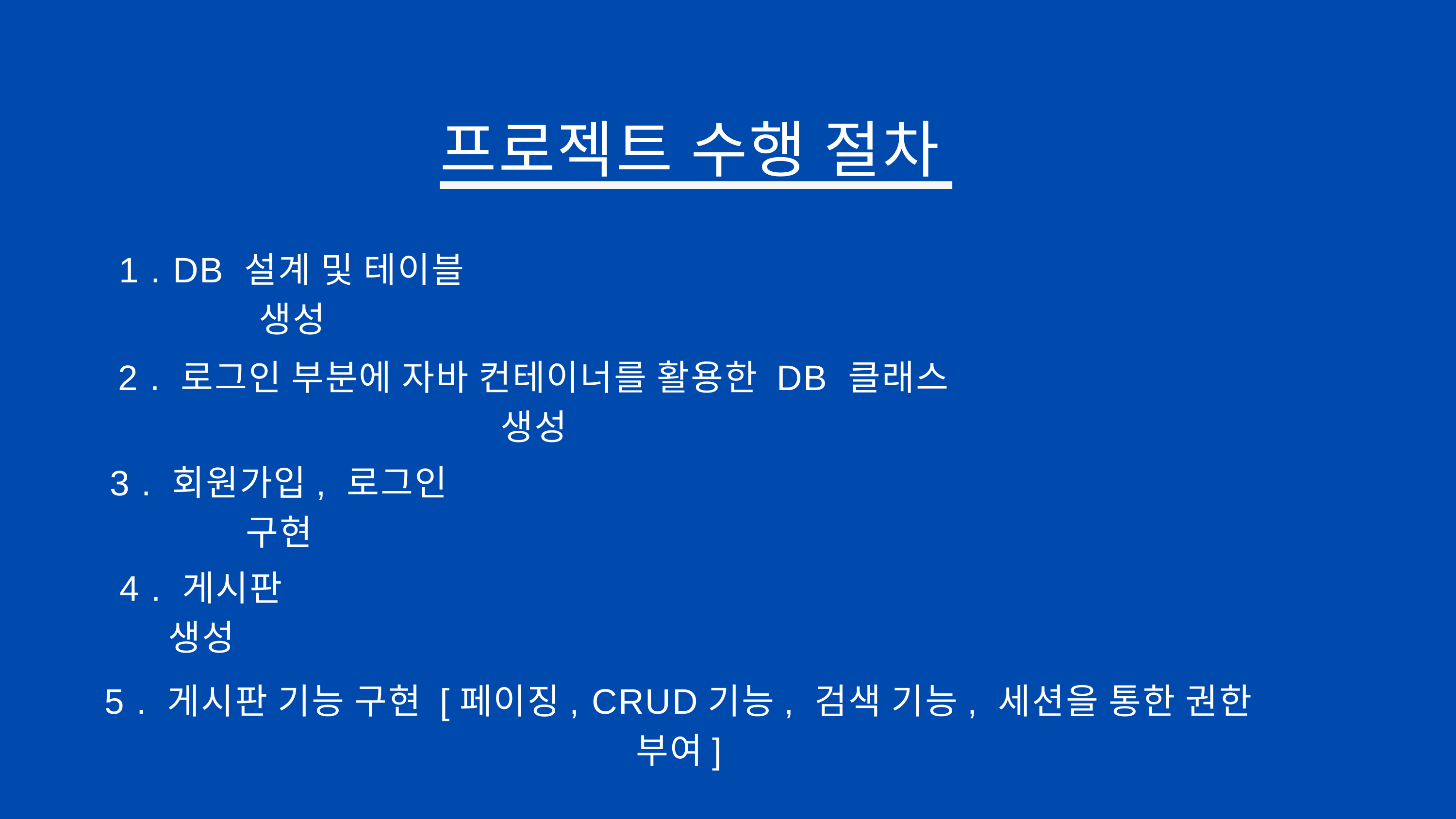

프로젝트 수행 절차

1 . DB 설계 및 테이블 생성
2 . 로그인 부분에 자바 컨테이너를 활용한 DB 클래스 생성
3 . 회원가입, 로그인 구현
4 . 게시판 생성
5 . 게시판 기능 구현 [페이징, CRUD기능, 검색 기능, 세션을 통한 권한 부여]